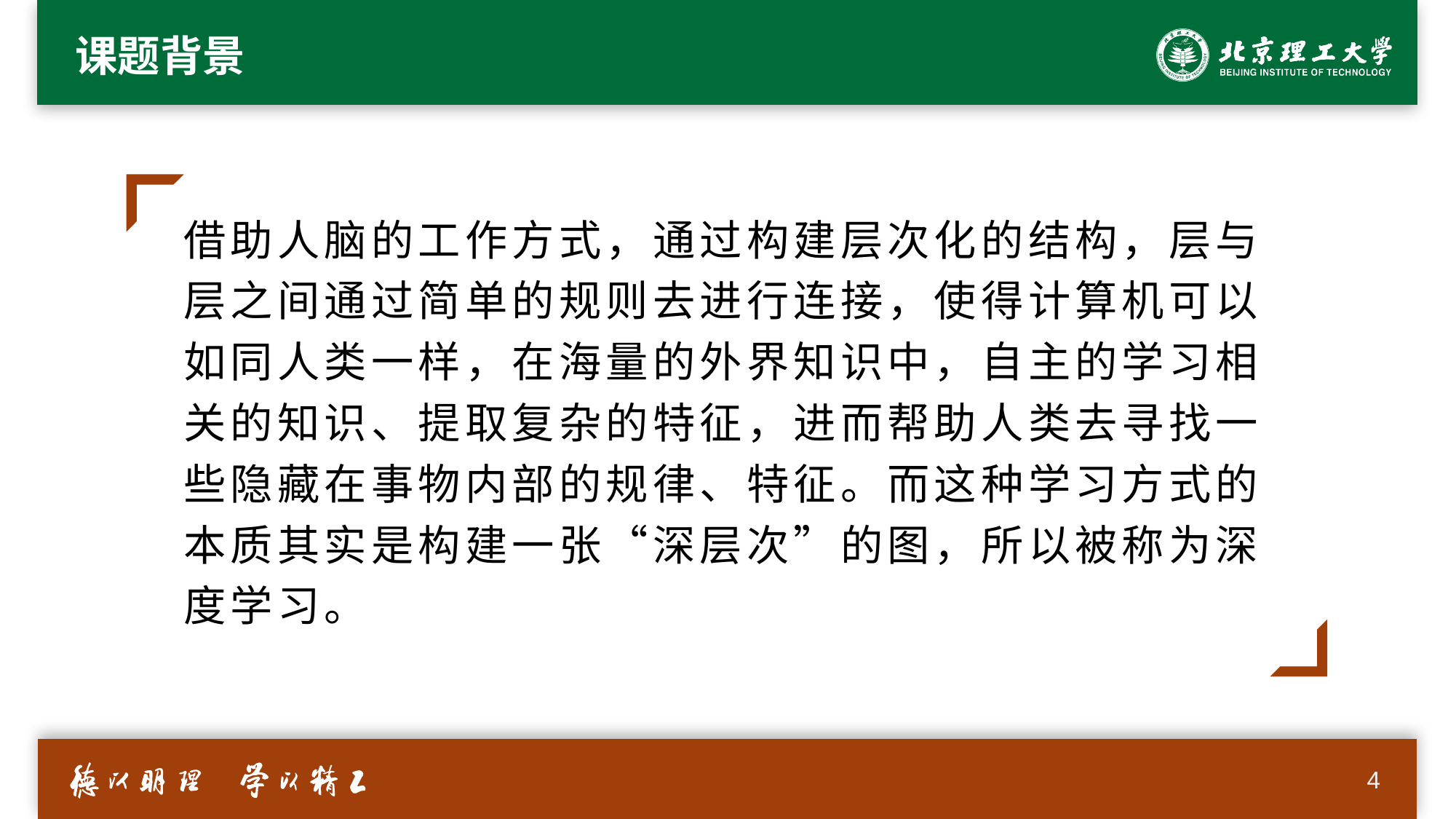

# 课题背景

借助人脑的工作方式，通过构建层次化的结构，层与层之间通过简单的规则去进行连接，使得计算机可以如同人类一样，在海量的外界知识中，自主的学习相关的知识、提取复杂的特征，进而帮助人类去寻找一些隐藏在事物内部的规律、特征。而这种学习方式的本质其实是构建一张“深层次”的图，所以被称为深度学习。